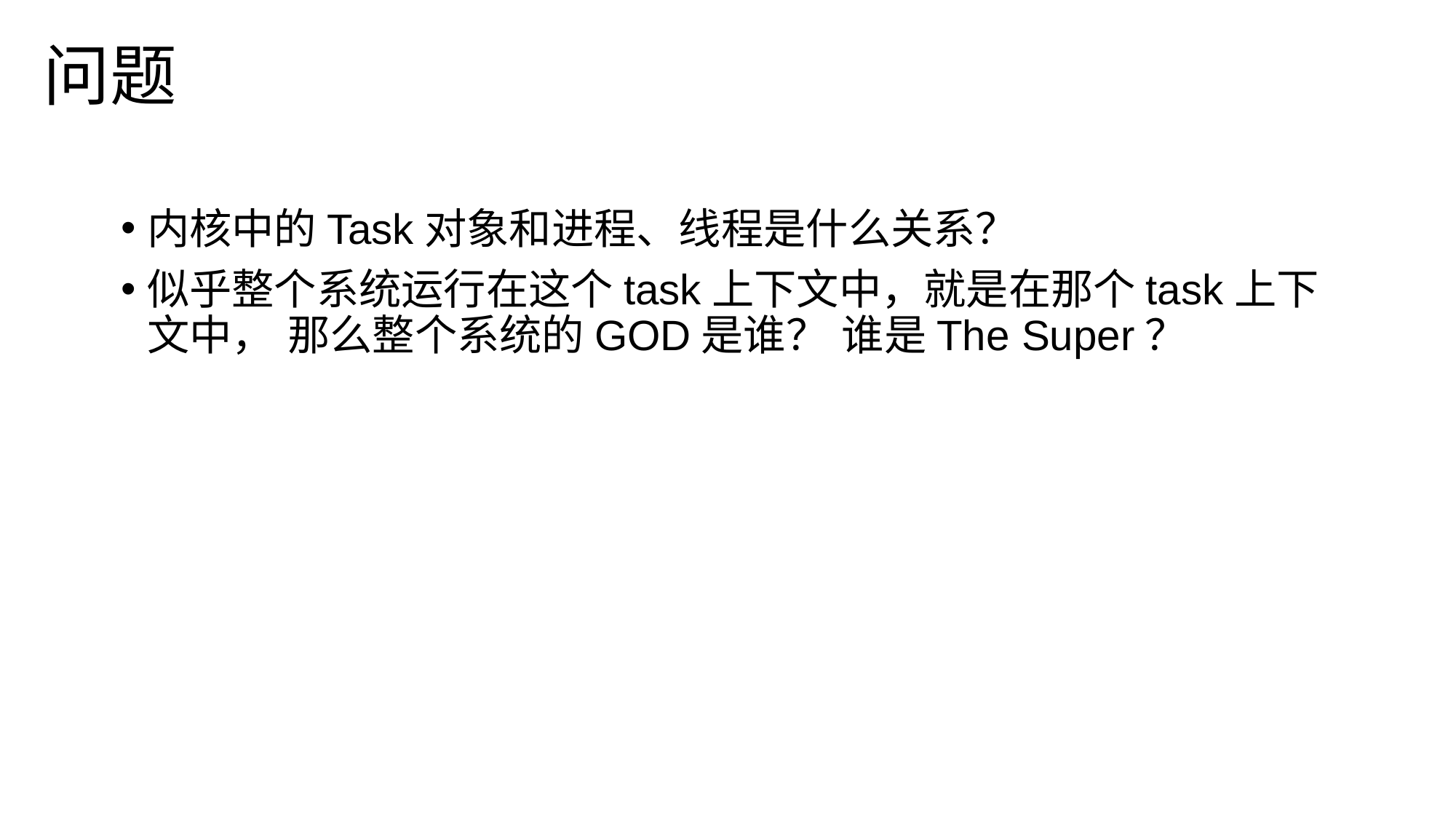

问题
内核中的Task对象和进程、线程是什么关系？
似乎整个系统运行在这个task上下文中，就是在那个task上下文中， 那么整个系统的GOD是谁？ 谁是The Super？